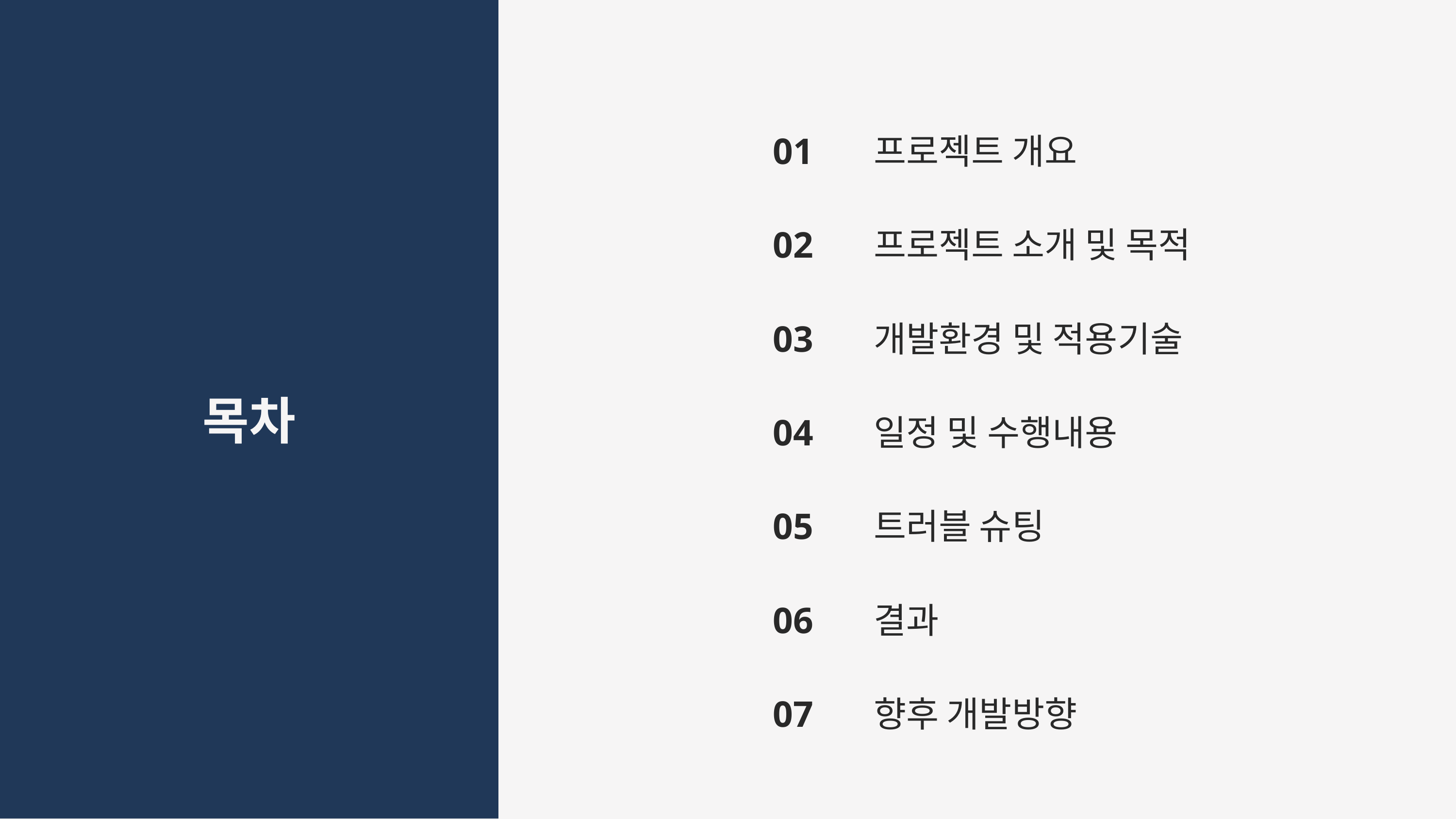

01
02
03
04
05
06
07
프로젝트 개요
프로젝트 소개 및 목적
개발환경 및 적용기술
일정 및 수행내용
트러블 슈팅
결과
향후 개발방향
목차